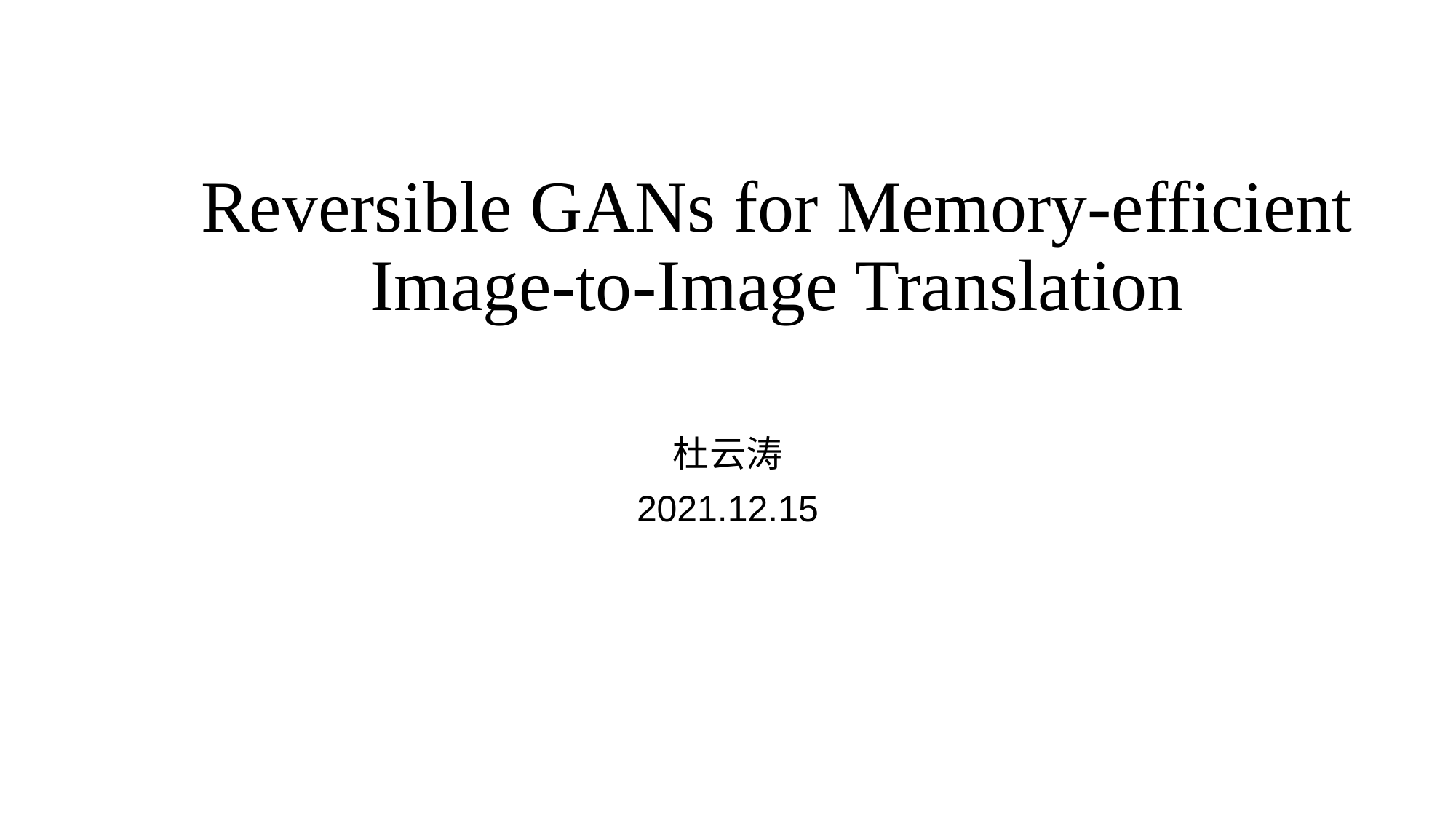

# Reversible GANs for Memory-efficient Image-to-Image Translation
杜云涛
2021.12.15